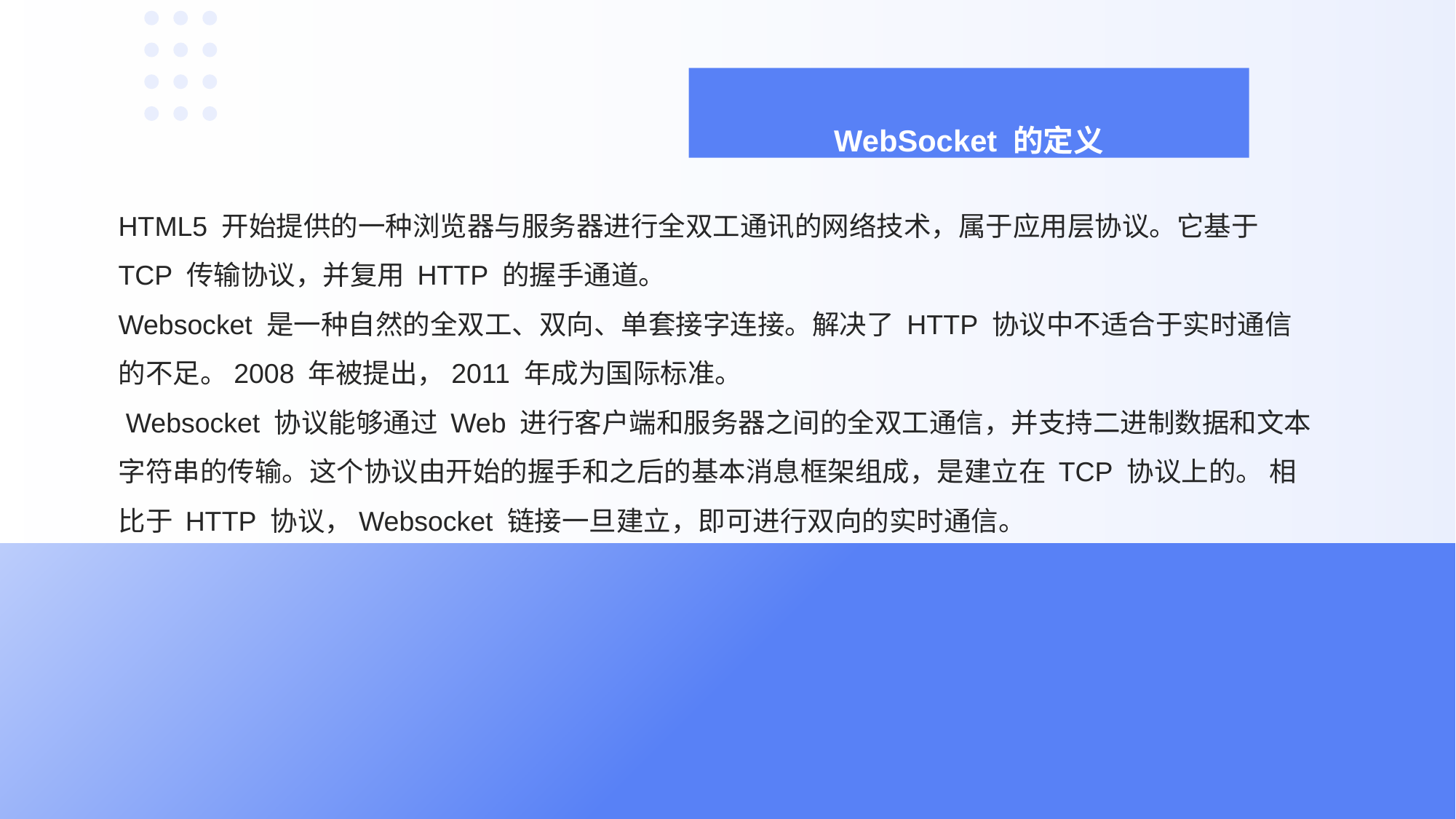

# WebSocket 的定义
HTML5 开始提供的一种浏览器与服务器进行全双工通讯的网络技术，属于应用层协议。它基于 TCP 传输协议，并复用 HTTP 的握手通道。
Websocket 是一种自然的全双工、双向、单套接字连接。解决了 HTTP 协议中不适合于实时通信的不足。2008 年被提出，2011 年成为国际标准。
 Websocket 协议能够通过 Web 进行客户端和服务器之间的全双工通信，并支持二进制数据和文本字符串的传输。这个协议由开始的握手和之后的基本消息框架组成，是建立在 TCP 协议上的。 相比于 HTTP 协议，Websocket 链接一旦建立，即可进行双向的实时通信。